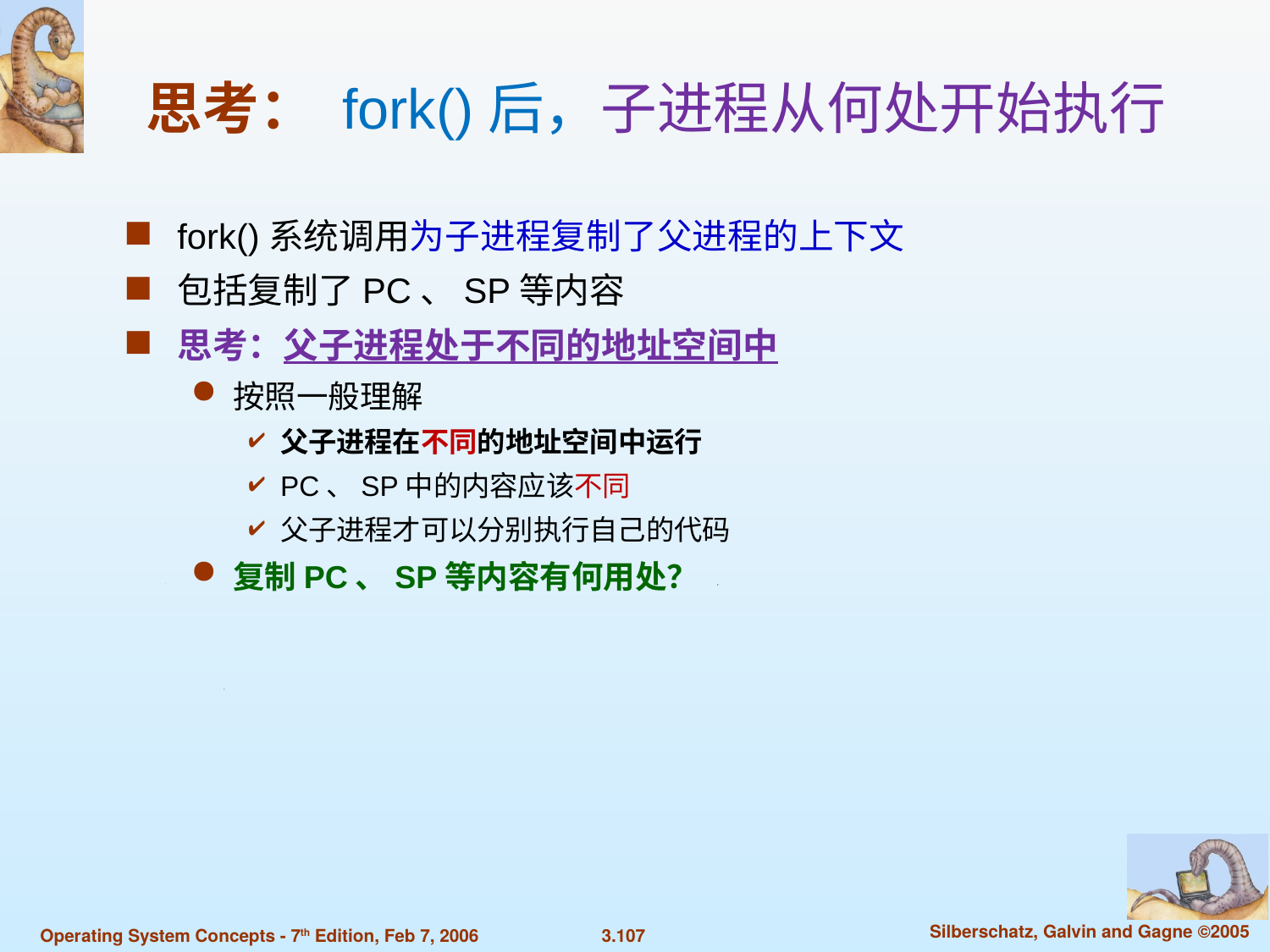

# 思考： fork()后，子进程从何处开始执行
fork()系统调用为子进程复制了父进程的上下文
包括复制了PC、SP等内容
思考：父子进程处于不同的地址空间中
按照一般理解
父子进程在不同的地址空间中运行
PC、SP中的内容应该不同
父子进程才可以分别执行自己的代码
复制PC、SP等内容有何用处？